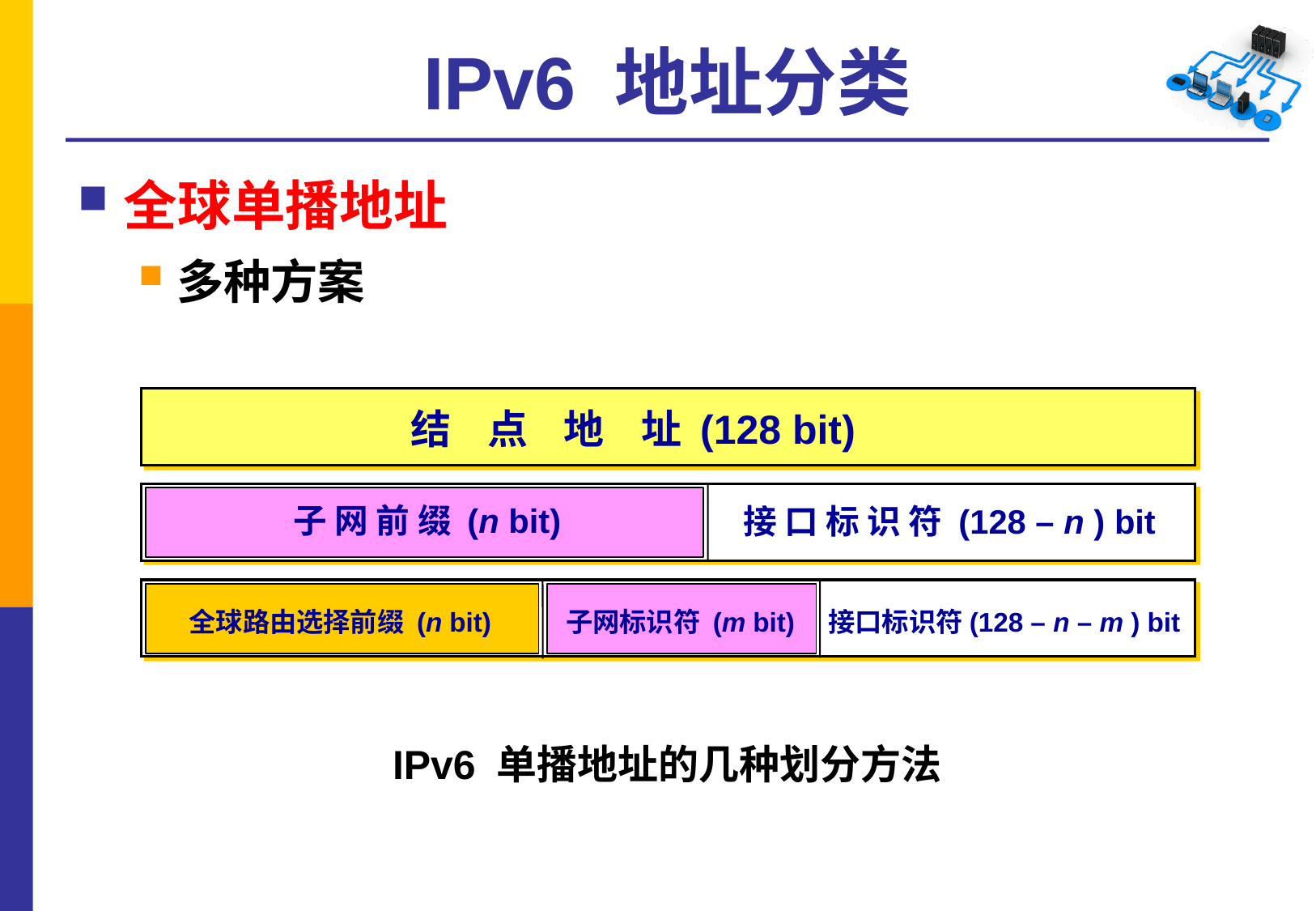

# IPv6 地址分类
全球单播地址
多种方案

结    点    地    址 (128 bit)

子 网 前 缀 (n bit)
接 口 标 识 符 (128 – n ) bit

全球路由选择前缀 (n bit)
子网标识符 (m bit)
接口标识符(128 – n – m ) bit
IPv6 单播地址的几种划分方法